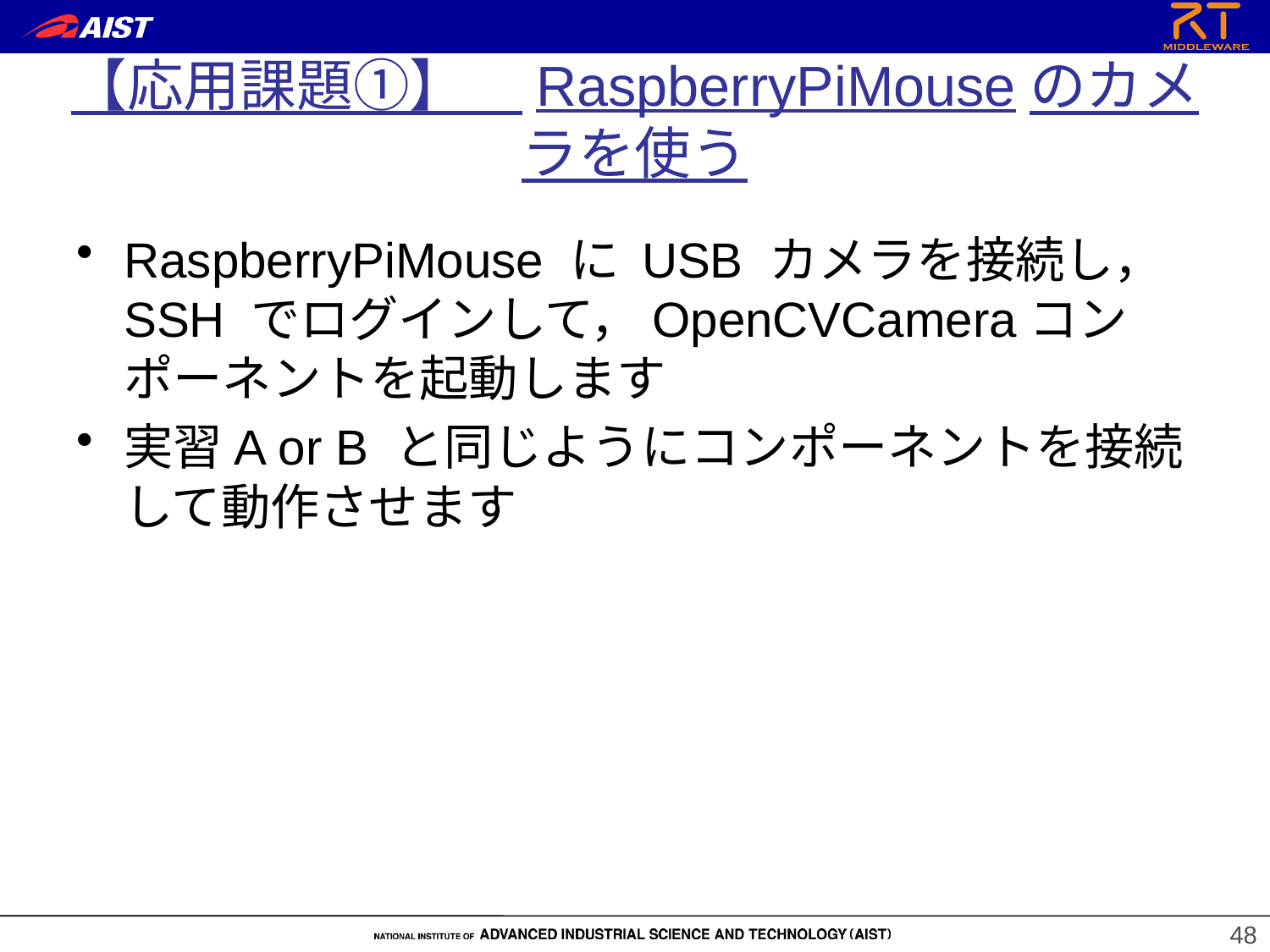

# 【応用課題①】　RaspberryPiMouseのカメラを使う
RaspberryPiMouse に USB カメラを接続し，SSH でログインして，OpenCVCameraコンポーネントを起動します
実習A or B と同じようにコンポーネントを接続して動作させます

48